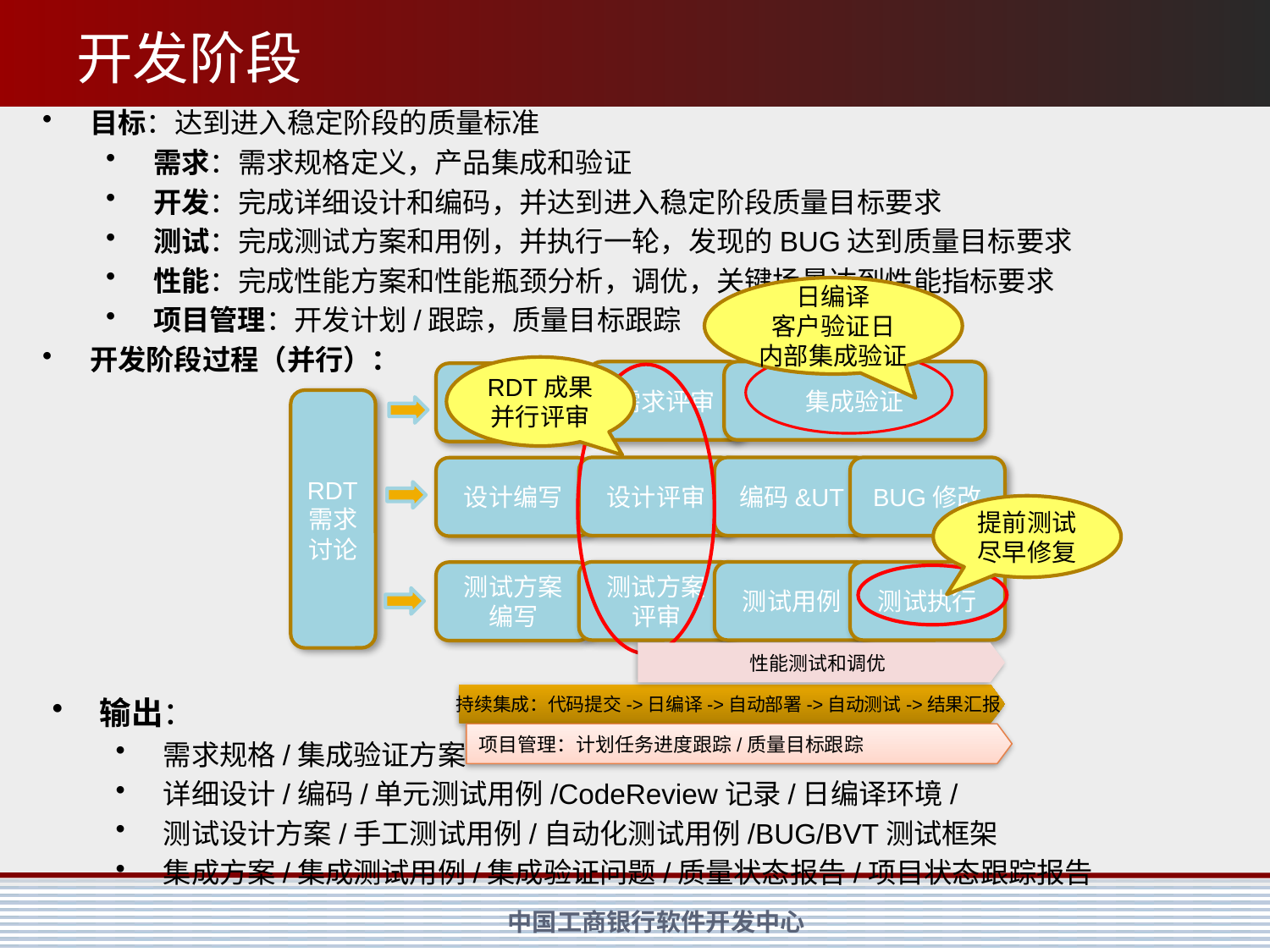

# 开发阶段
目标：达到进入稳定阶段的质量标准
需求：需求规格定义，产品集成和验证
开发：完成详细设计和编码，并达到进入稳定阶段质量目标要求
测试：完成测试方案和用例，并执行一轮，发现的BUG达到质量目标要求
性能：完成性能方案和性能瓶颈分析，调优，关键场景达到性能指标要求
项目管理：开发计划/跟踪，质量目标跟踪
开发阶段过程（并行）：
日编译
客户验证日
内部集成验证

RDT成果并行评审

需求评审
集成验证
需求规格编写
RDT需求讨论

设计评审
编码&UT
BUG修改
设计编写

测试方案评审
测试用例
测试执行
测试方案编写

提前测试
尽早修复

性能测试和调优
持续集成：代码提交->日编译->自动部署->自动测试->结果汇报
输出：
需求规格/集成验证方案
详细设计/编码/单元测试用例/CodeReview记录/日编译环境/
测试设计方案/手工测试用例/自动化测试用例/BUG/BVT测试框架
集成方案/集成测试用例/集成验证问题/质量状态报告/项目状态跟踪报告
项目管理：计划任务进度跟踪/质量目标跟踪